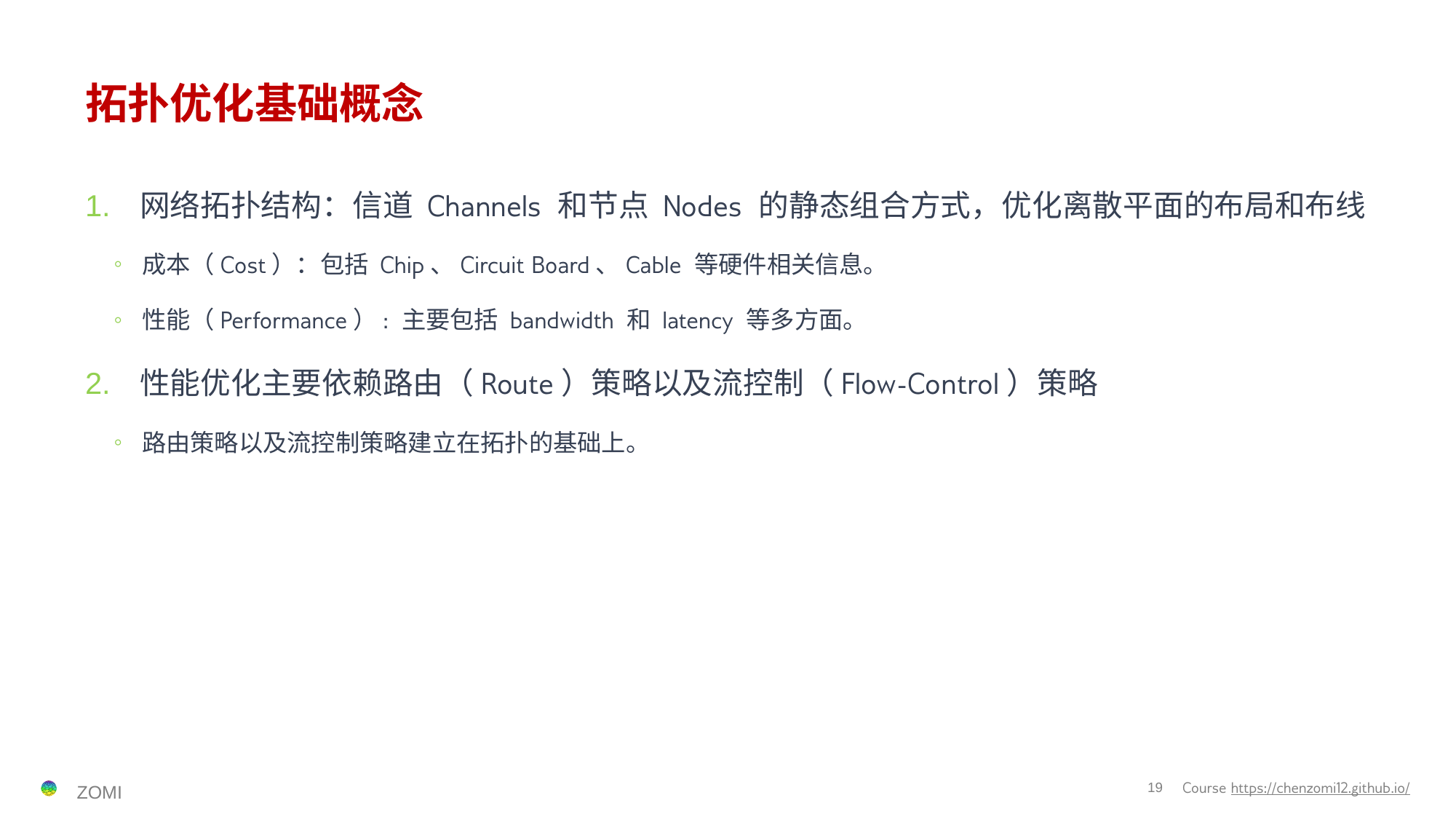

# 拓扑优化基础概念
网络拓扑结构：信道 Channels 和节点 Nodes 的静态组合方式，优化离散平面的布局和布线
成本（Cost）：包括 Chip、Circuit Board、Cable 等硬件相关信息。
性能（Performance）: 主要包括 bandwidth 和 latency 等多方面。
性能优化主要依赖路由（Route）策略以及流控制（Flow-Control）策略
路由策略以及流控制策略建立在拓扑的基础上。